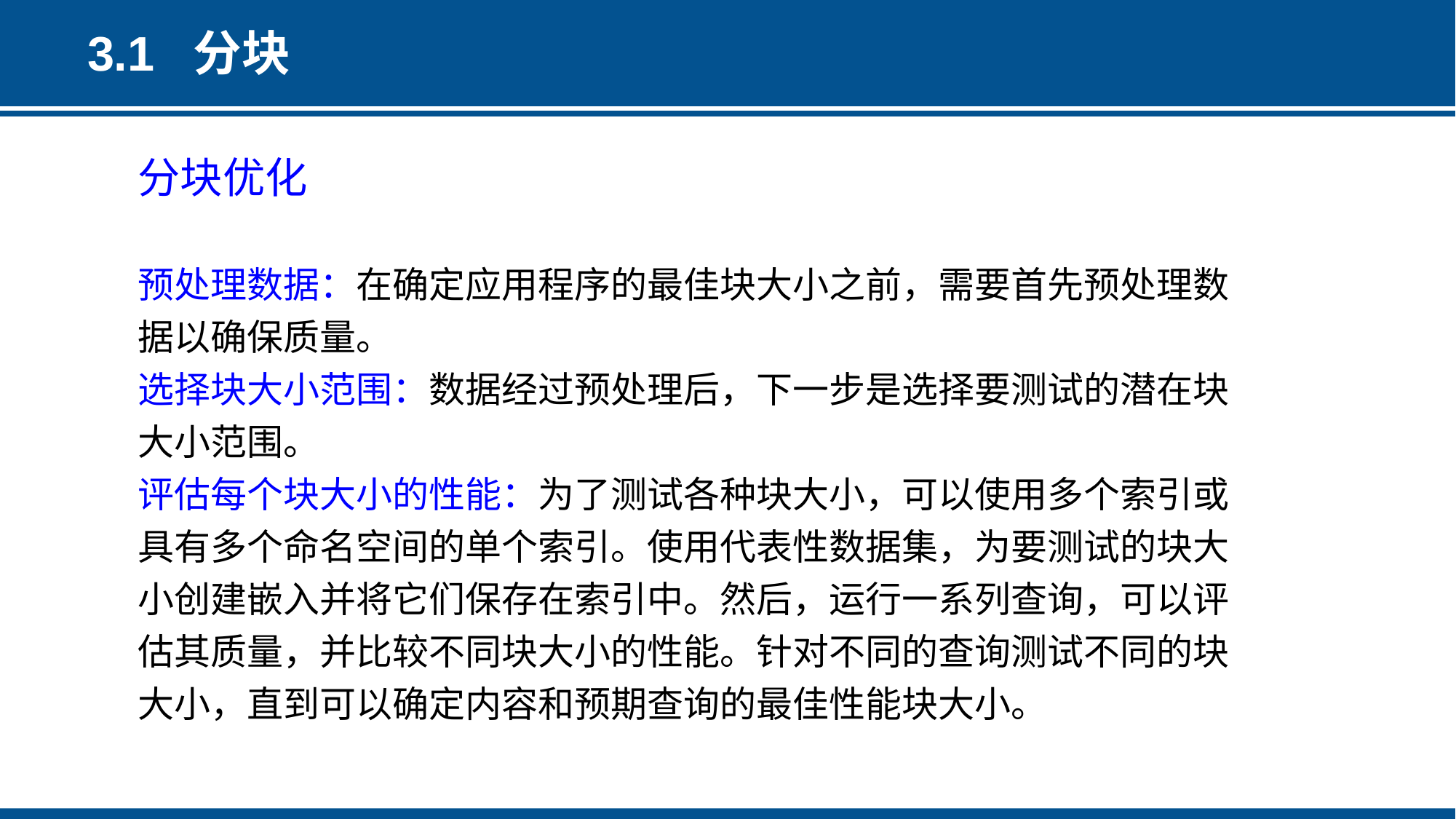

# 3.1  分块

分块优化

预处理数据：在确定应用程序的最佳块大小之前，需要首先预处理数据以确保质量。
选择块大小范围：数据经过预处理后，下一步是选择要测试的潜在块大小范围。
评估每个块大小的性能：为了测试各种块大小，可以使用多个索引或具有多个命名空间的单个索引。使用代表性数据集，为要测试的块大小创建嵌入并将它们保存在索引中。然后，运行一系列查询，可以评估其质量，并比较不同块大小的性能。针对不同的查询测试不同的块大小，直到可以确定内容和预期查询的最佳性能块大小。